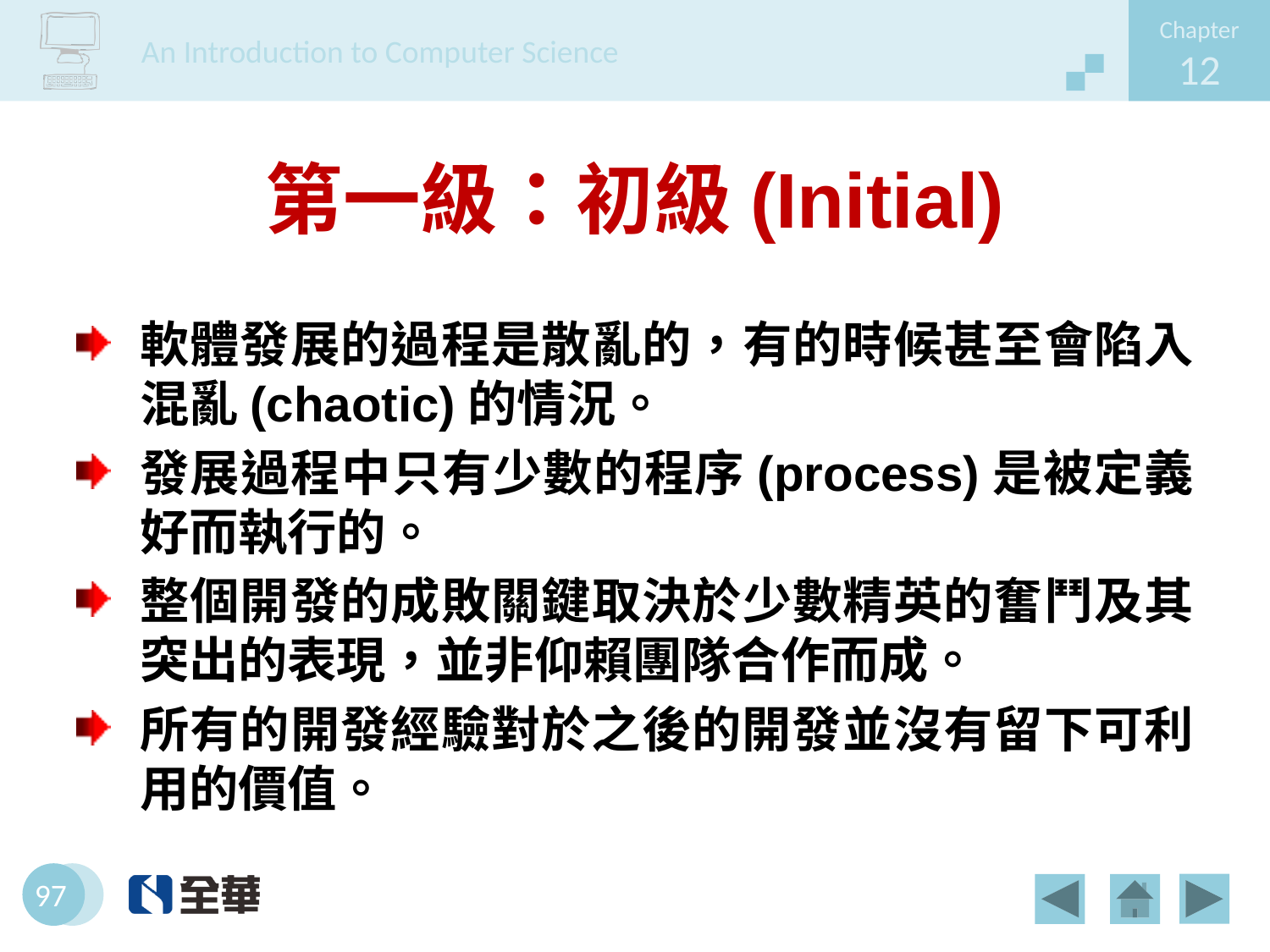

# 第一級：初級(Initial)
軟體發展的過程是散亂的，有的時候甚至會陷入混亂(chaotic)的情況。
發展過程中只有少數的程序(process)是被定義好而執行的。
整個開發的成敗關鍵取決於少數精英的奮鬥及其突出的表現，並非仰賴團隊合作而成。
所有的開發經驗對於之後的開發並沒有留下可利用的價值。